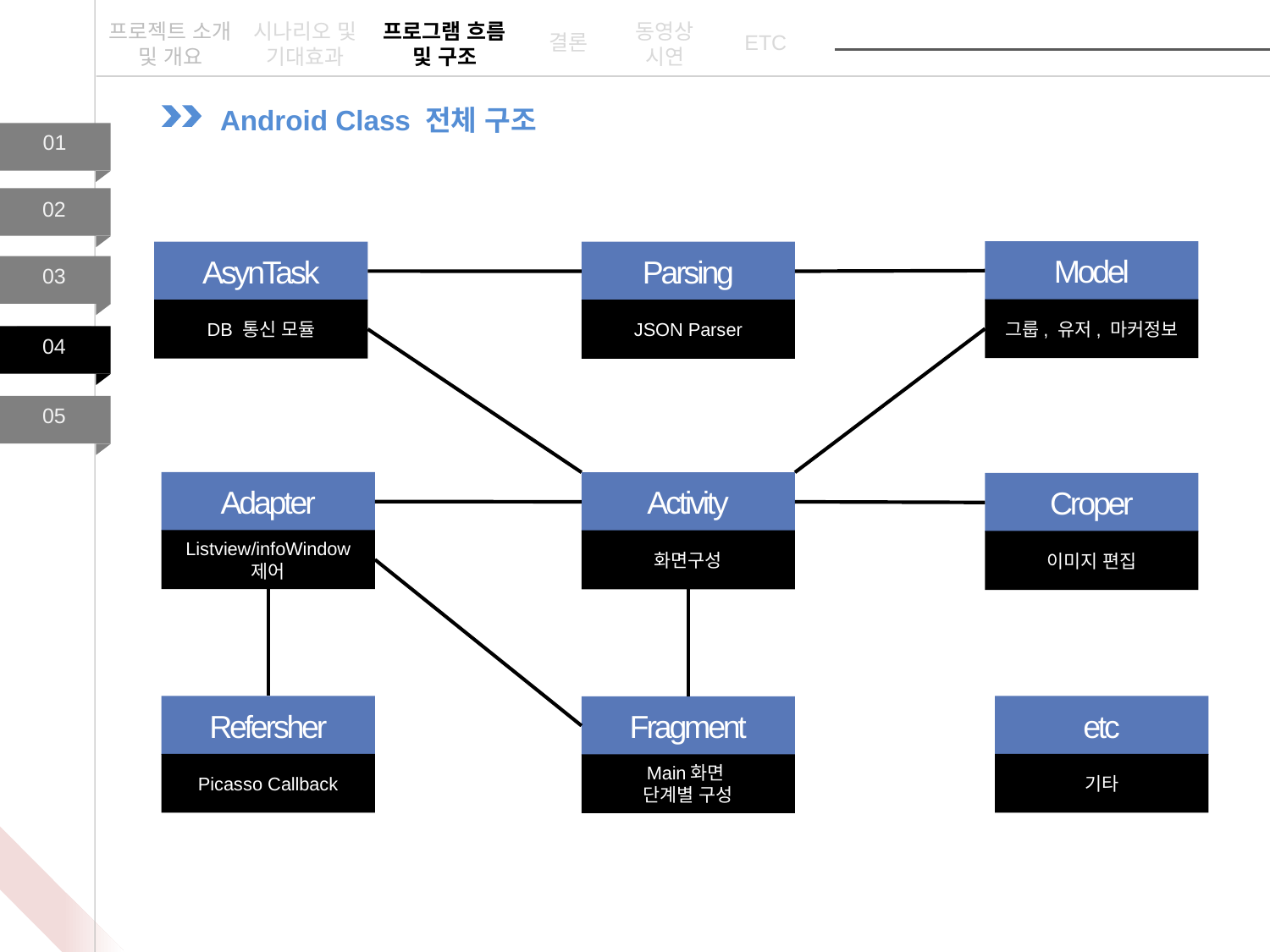

프로젝트 소개 및 개요
시나리오 및 기대효과
프로그램 흐름 및 구조
동영상
시연
ETC
결론
Android Class 전체 구조

01

02

Model
AsynTask
Parsing

03
그룹, 유저, 마커정보
DB 통신 모듈
JSON Parser

04

05

Adapter
Activity
Croper
Listview/infoWindow 제어
화면구성
이미지 편집
Refersher
etc
Fragment
Picasso Callback
기타
Main화면
단계별 구성